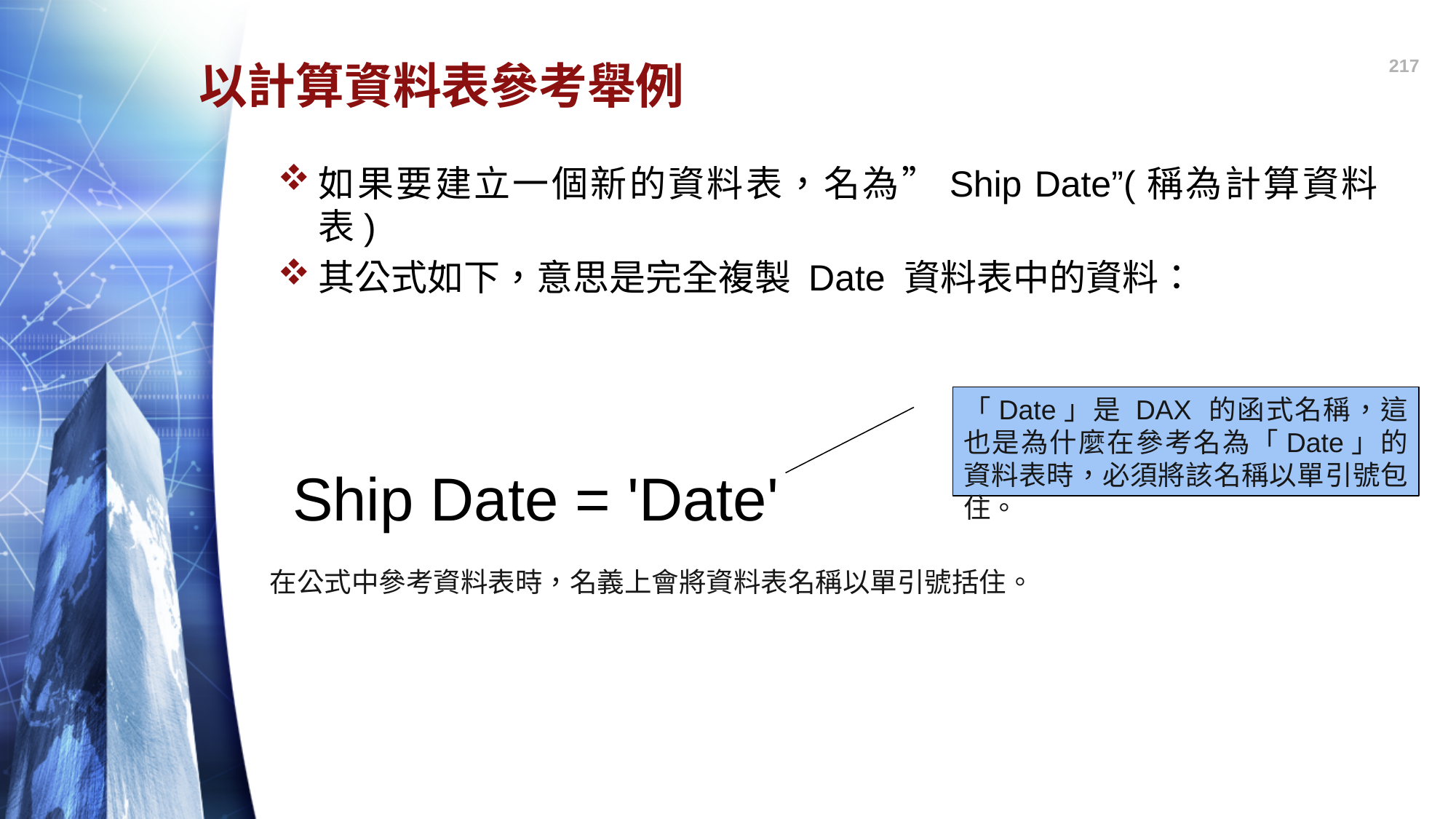

217
# 以計算資料表參考舉例
如果要建立一個新的資料表，名為”Ship Date”(稱為計算資料表)
其公式如下，意思是完全複製 Date 資料表中的資料：

「Date」是 DAX 的函式名稱，這也是為什麼在參考名為「Date」的資料表時，必須將該名稱以單引號包住。
Ship Date = 'Date'
在公式中參考資料表時，名義上會將資料表名稱以單引號括住。